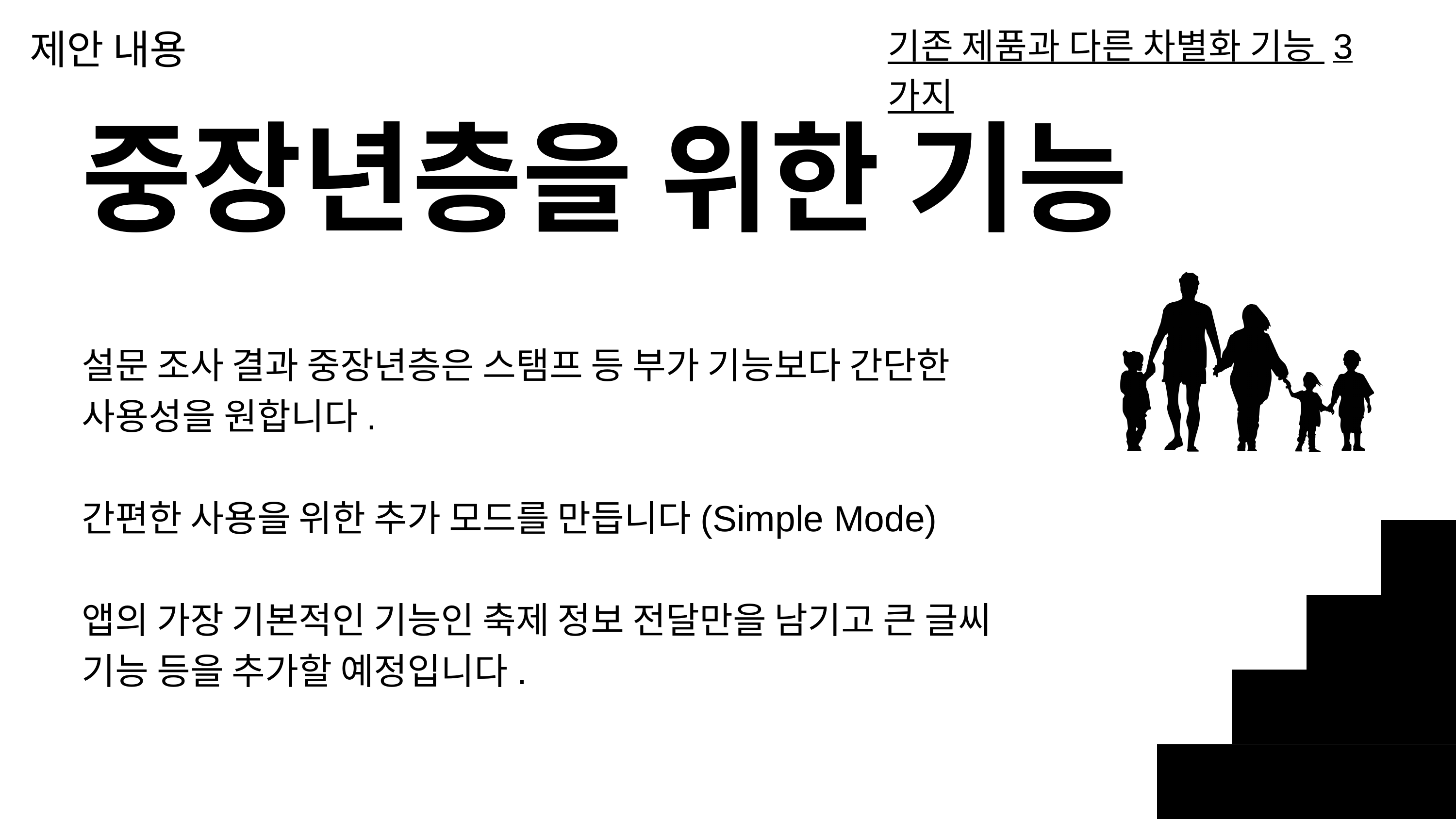

제안 내용
기존 제품과 다른 차별화 기능 3가지
중장년층을 위한 기능

설문 조사 결과 중장년층은 스탬프 등 부가 기능보다 간단한 사용성을 원합니다.

간편한 사용을 위한 추가 모드를 만듭니다(Simple Mode)

앱의 가장 기본적인 기능인 축제 정보 전달만을 남기고 큰 글씨 기능 등을 추가할 예정입니다.